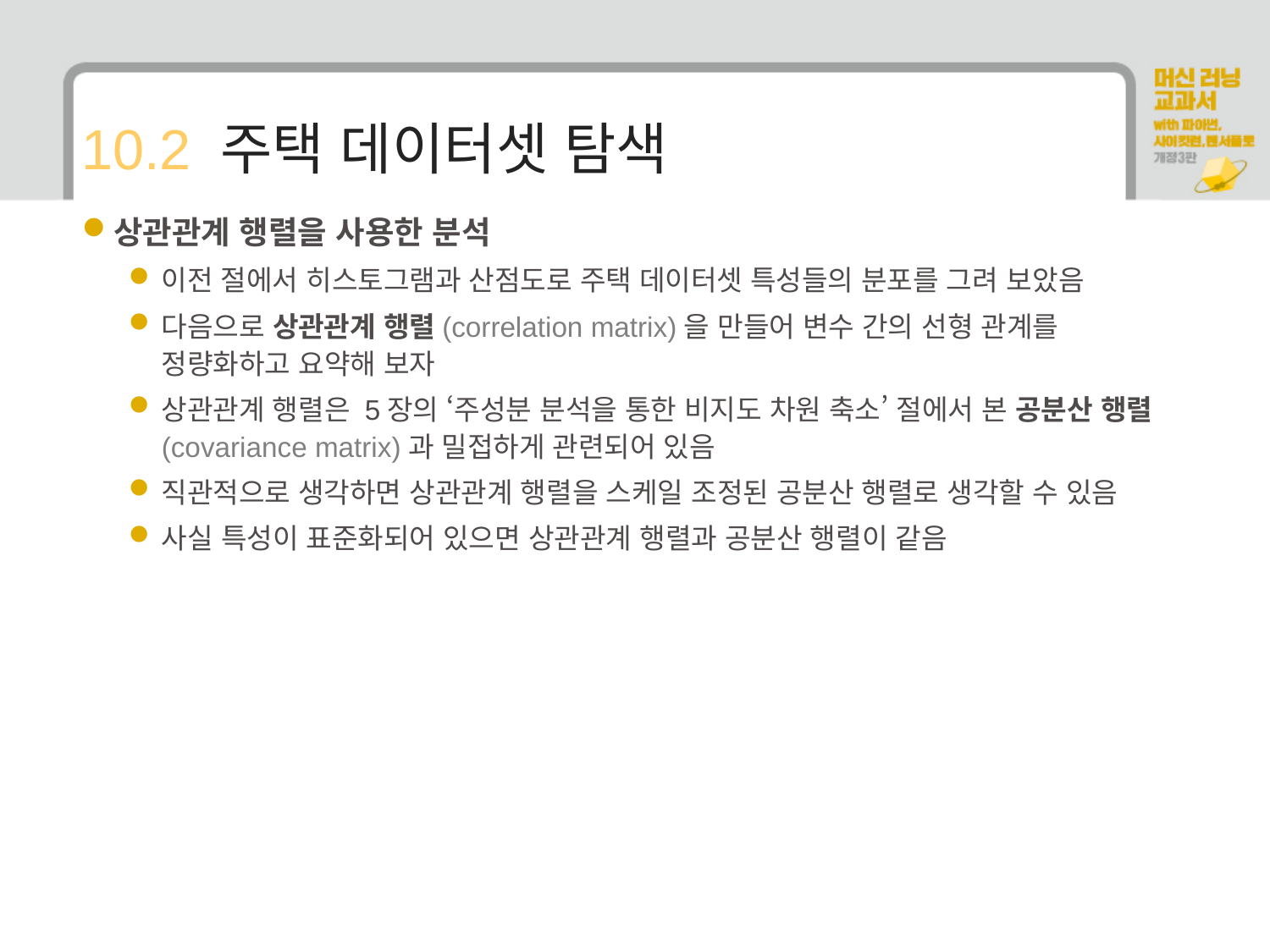

# 10.2 주택 데이터셋 탐색
상관관계 행렬을 사용한 분석
이전 절에서 히스토그램과 산점도로 주택 데이터셋 특성들의 분포를 그려 보았음
다음으로 상관관계 행렬(correlation matrix)을 만들어 변수 간의 선형 관계를 정량화하고 요약해 보자
상관관계 행렬은 5장의 ‘주성분 분석을 통한 비지도 차원 축소’ 절에서 본 공분산 행렬(covariance matrix)과 밀접하게 관련되어 있음
직관적으로 생각하면 상관관계 행렬을 스케일 조정된 공분산 행렬로 생각할 수 있음
사실 특성이 표준화되어 있으면 상관관계 행렬과 공분산 행렬이 같음